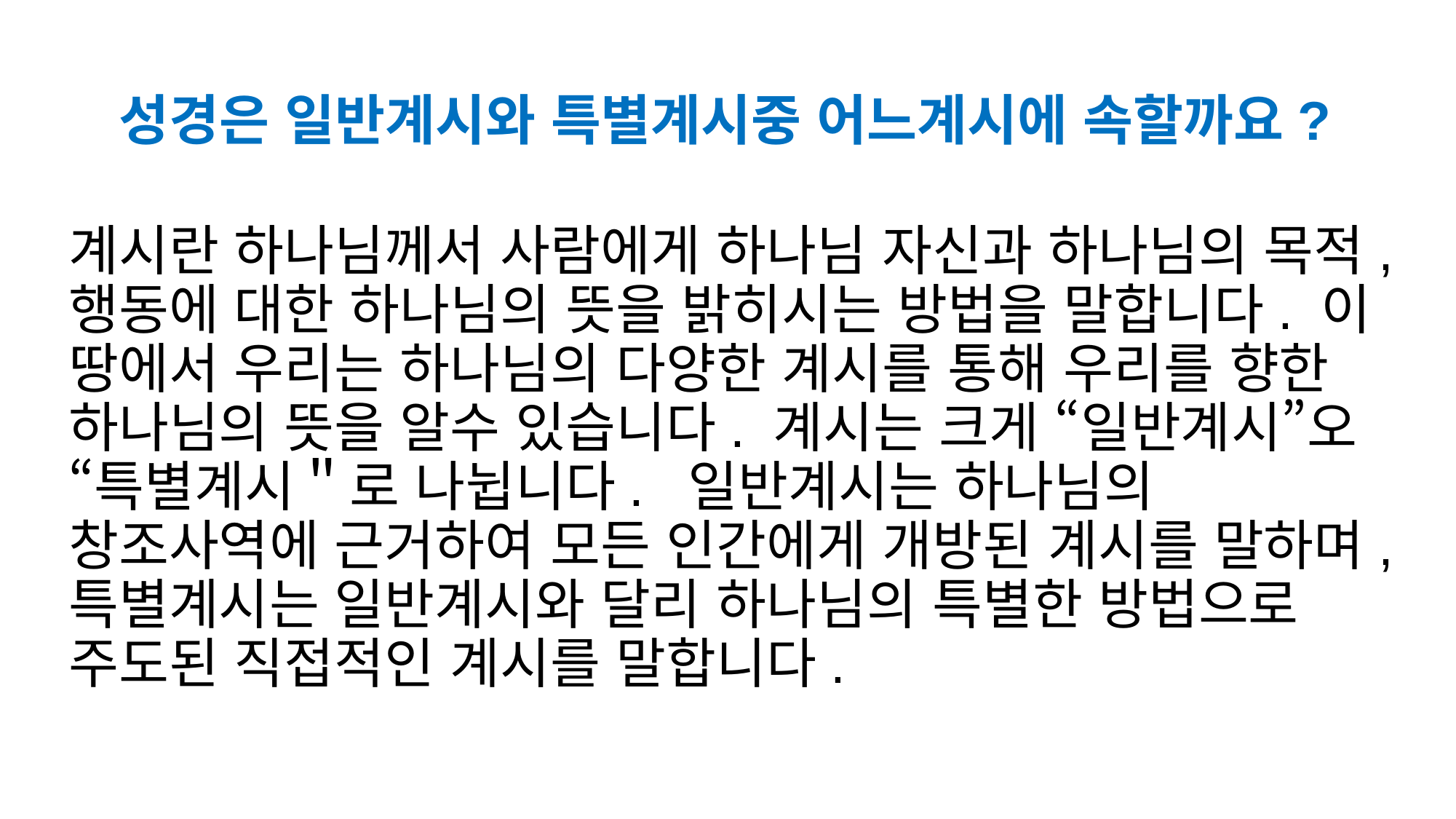

# 성경은 일반계시와 특별계시중 어느계시에 속할까요?
계시란 하나님께서 사람에게 하나님 자신과 하나님의 목적, 행동에 대한 하나님의 뜻을 밝히시는 방법을 말합니다. 이 땅에서 우리는 하나님의 다양한 계시를 통해 우리를 향한 하나님의 뜻을 알수 있습니다. 계시는 크게 “일반계시”오 “특별계시＂로 나뉩니다.  일반계시는 하나님의 창조사역에 근거하여 모든 인간에게 개방된 계시를 말하며, 특별계시는 일반계시와 달리 하나님의 특별한 방법으로 주도된 직접적인 계시를 말합니다.